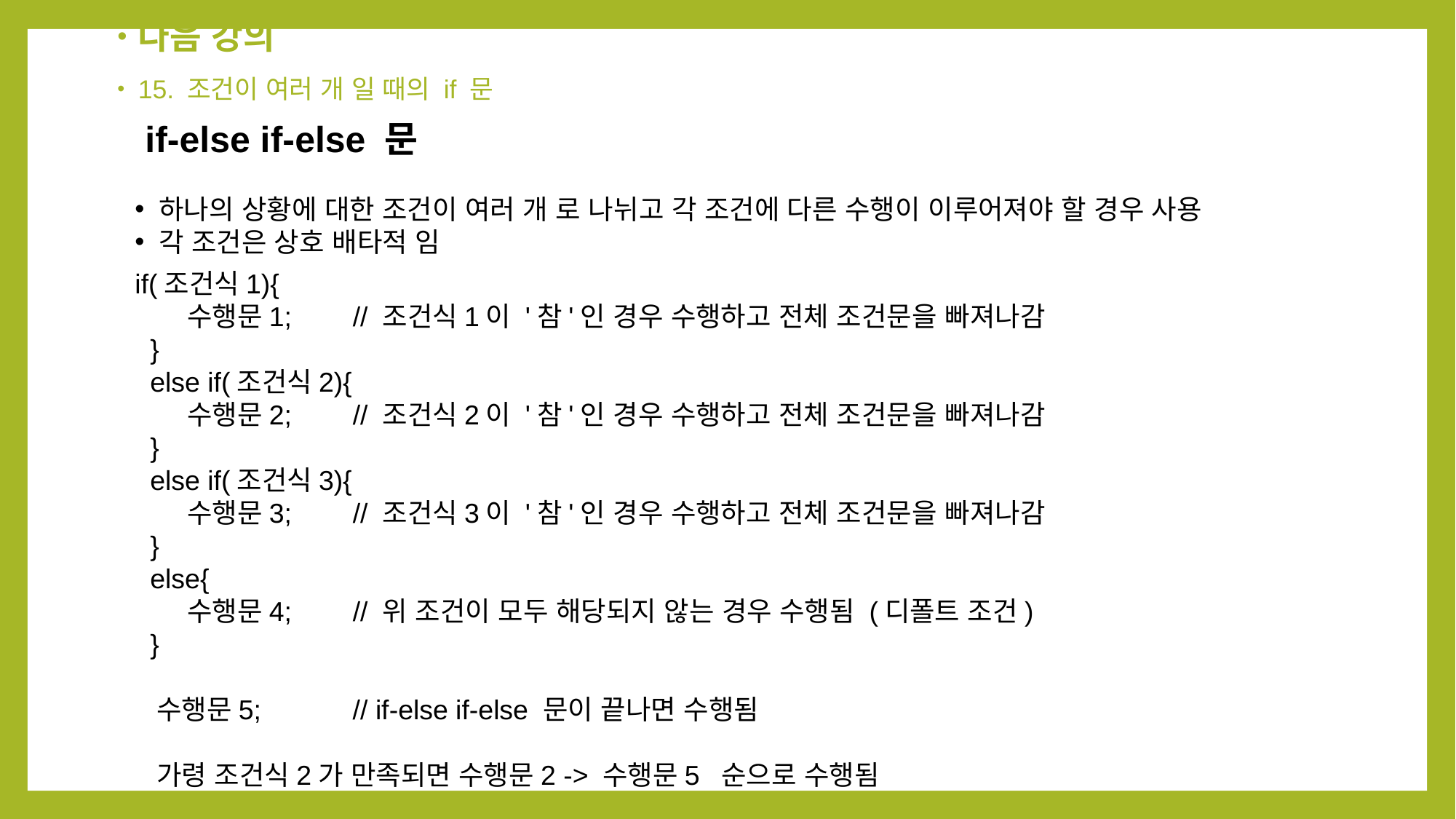

다음 강의
15. 조건이 여러 개 일 때의 if 문
 if-else if-else 문

 하나의 상황에 대한 조건이 여러 개 로 나뉘고 각 조건에 다른 수행이 이루어져야 할 경우 사용
 각 조건은 상호 배타적 임
if(조건식1){
      수행문1;        // 조건식1이 '참'인 경우 수행하고 전체 조건문을 빠져나감
  }
  else if(조건식2){
      수행문2;        // 조건식2이 '참'인 경우 수행하고 전체 조건문을 빠져나감
  }
  else if(조건식3){
      수행문3;        // 조건식3이 '참'인 경우 수행하고 전체 조건문을 빠져나감
  }
  else{
      수행문4;        // 위 조건이 모두 해당되지 않는 경우 수행됨 (디폴트 조건)
  }

  수행문5;            // if-else if-else 문이 끝나면 수행됨

  가령 조건식2가 만족되면 수행문2 -> 수행문5  순으로 수행됨